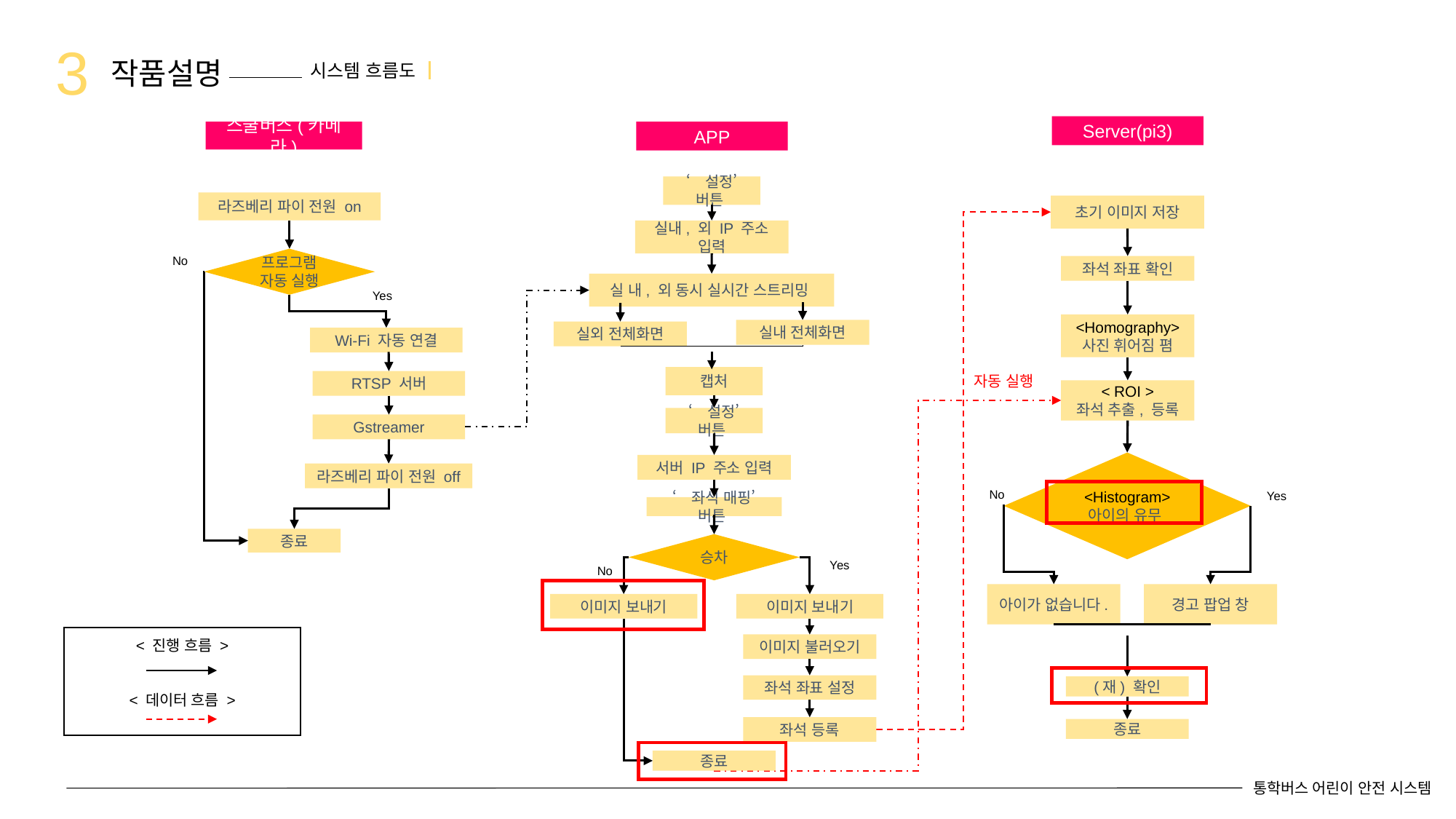

3
작품설명
시스템 흐름도 ┃
Server(pi3)
스쿨버스(카메라)
APP
‘설정’ 버튼
라즈베리 파이 전원 on
초기 이미지 저장
실내, 외 IP 주소 입력
No
프로그램 자동 실행
좌석 좌표 확인
실 내, 외 동시 실시간 스트리밍
Yes
<Homography>
사진 휘어짐 폄
실내 전체화면
실외 전체화면
Wi-Fi 자동 연결
자동 실행
캡처
RTSP 서버
< ROI >
좌석 추출, 등록
‘설정’ 버튼
Gstreamer
<Histogram>
아이의 유무
서버 IP 주소 입력
라즈베리 파이 전원 off

No
Yes
‘좌석 매핑’ 버튼
종료
승차
Yes
No

아이가 없습니다.
경고 팝업 창
이미지 보내기
이미지 보내기
< 진행 흐름 >
< 데이터 흐름 >

이미지 불러오기

좌석 좌표 설정
(재) 확인
좌석 등록
종료

종료
통학버스 어린이 안전 시스템